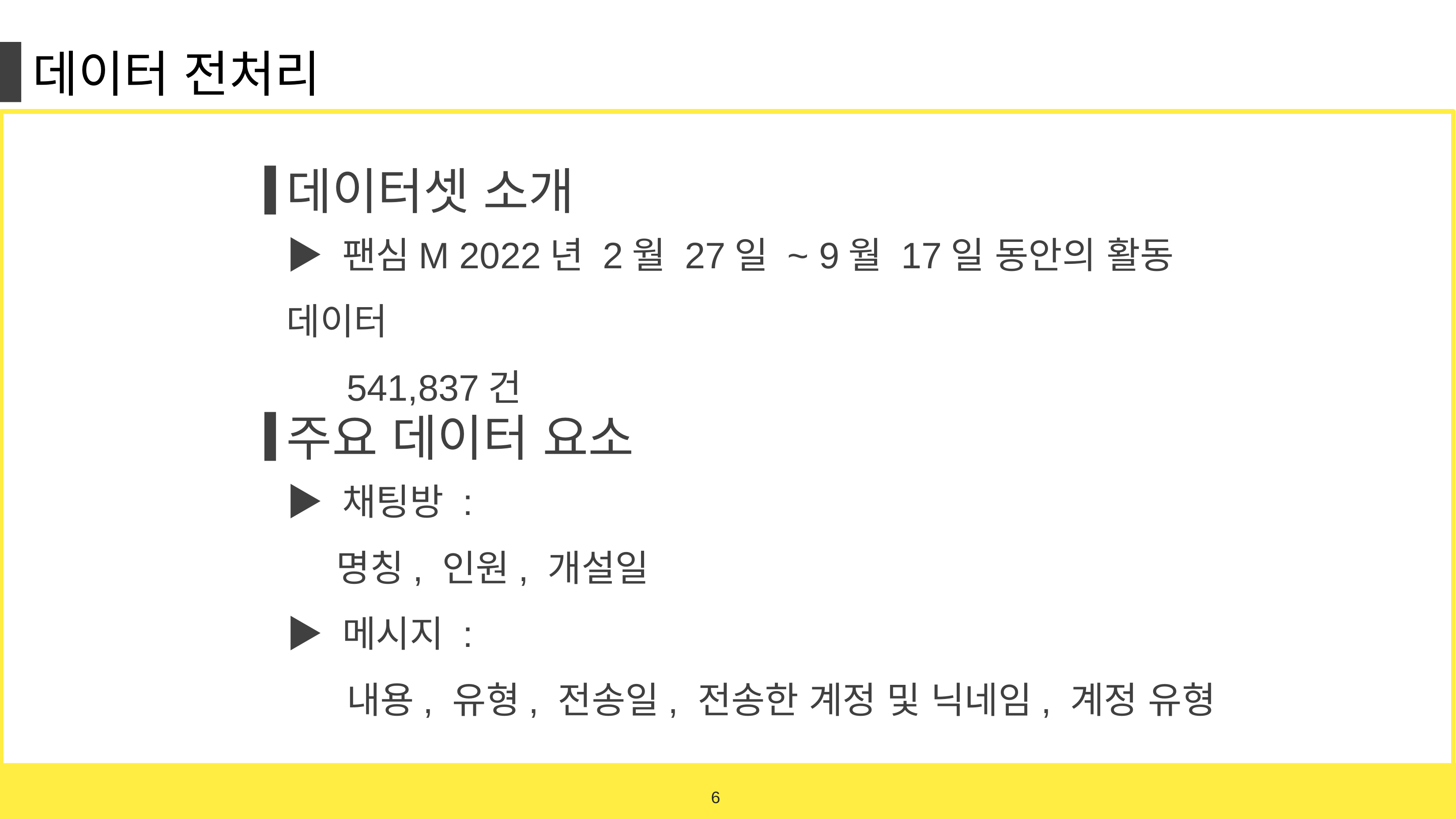

데이터 전처리

데이터셋 소개

▶ 팬심M 2022년 2월 27일 ~ 9월 17일 동안의 활동 데이터
     541,837건
주요 데이터 요소

▶ 채팅방 :
    명칭, 인원, 개설일
▶ 메시지 :
     내용, 유형, 전송일, 전송한 계정 및 닉네임, 계정 유형